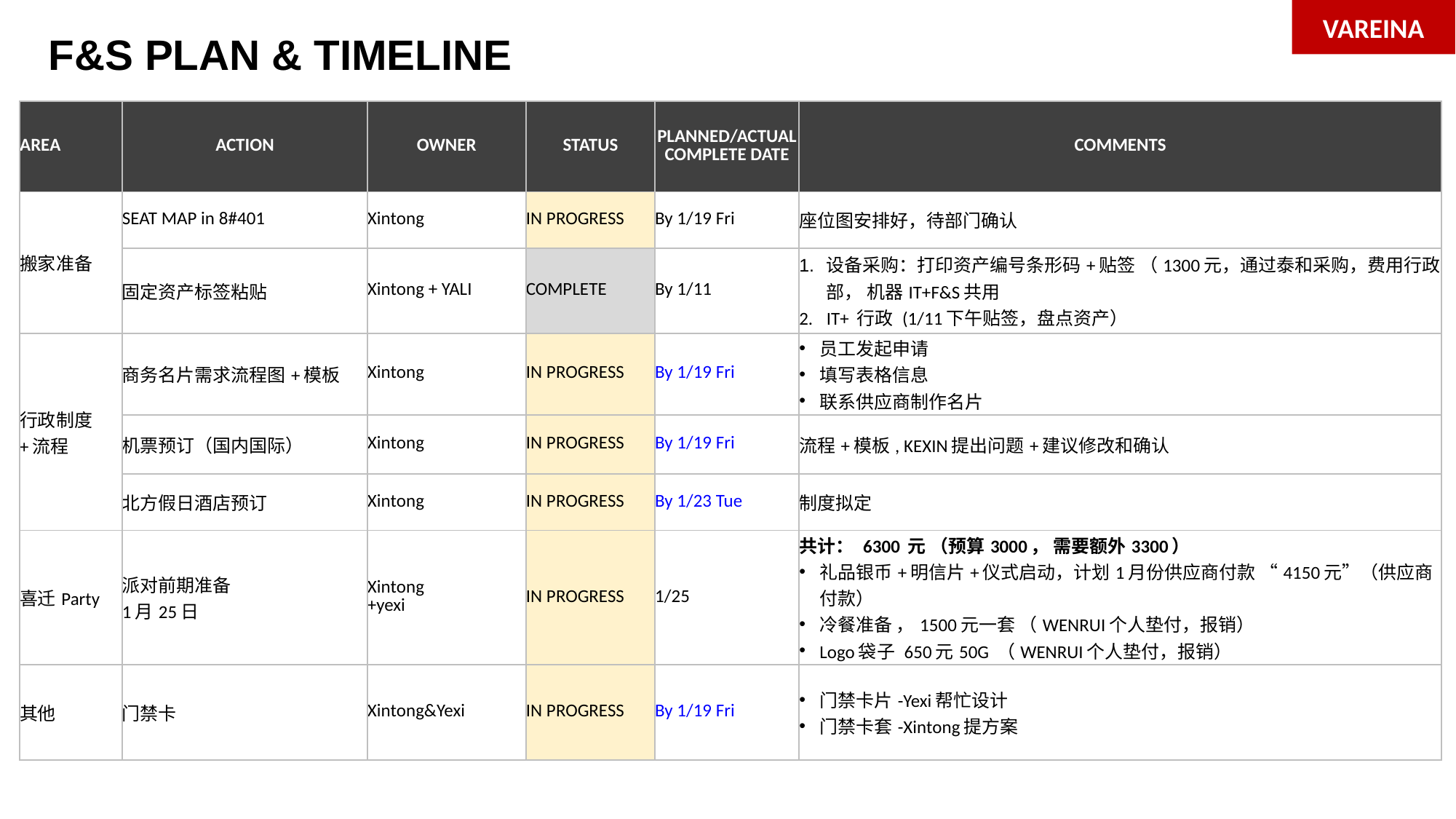

VAREINA
F&S PLAN & TIMELINE
| AREA | ACTION | OWNER | STATUS | PLANNED/ACTUAL COMPLETE DATE | COMMENTS |
| --- | --- | --- | --- | --- | --- |
| 搬家准备 | SEAT MAP in 8#401 | Xintong | IN PROGRESS | By 1/19 Fri | 座位图安排好，待部门确认 |
|  | 固定资产标签粘贴 | Xintong + YALI | COMPLETE | By 1/11 | 设备采购：打印资产编号条形码+贴签 （1300元，通过泰和采购，费用行政部， 机器IT+F&S共用 IT+ 行政 (1/11下午贴签，盘点资产） |
| 行政制度 +流程 | 商务名片需求流程图+模板 | Xintong | IN PROGRESS | By 1/19 Fri | 员工发起申请 填写表格信息 联系供应商制作名片 |
|  | 机票预订（国内国际） | Xintong | IN PROGRESS | By 1/19 Fri | 流程+模板, KEXIN提出问题+建议修改和确认 |
|  | 北方假日酒店预订 | Xintong | IN PROGRESS | By 1/23 Tue | 制度拟定 |
| 喜迁Party | 派对前期准备 1月25日 | Xintong +yexi | IN PROGRESS | 1/25 | 共计： 6300 元 （预算3000， 需要额外3300） 礼品银币+明信片+仪式启动，计划1月份供应商付款 “4150元”（供应商付款） 冷餐准备 ，1500元一套 （WENRUI个人垫付，报销） Logo袋子 650元50G （WENRUI个人垫付，报销） |
| 其他 | 门禁卡 | Xintong&Yexi | IN PROGRESS | By 1/19 Fri | 门禁卡片-Yexi帮忙设计 门禁卡套-Xintong提方案 |